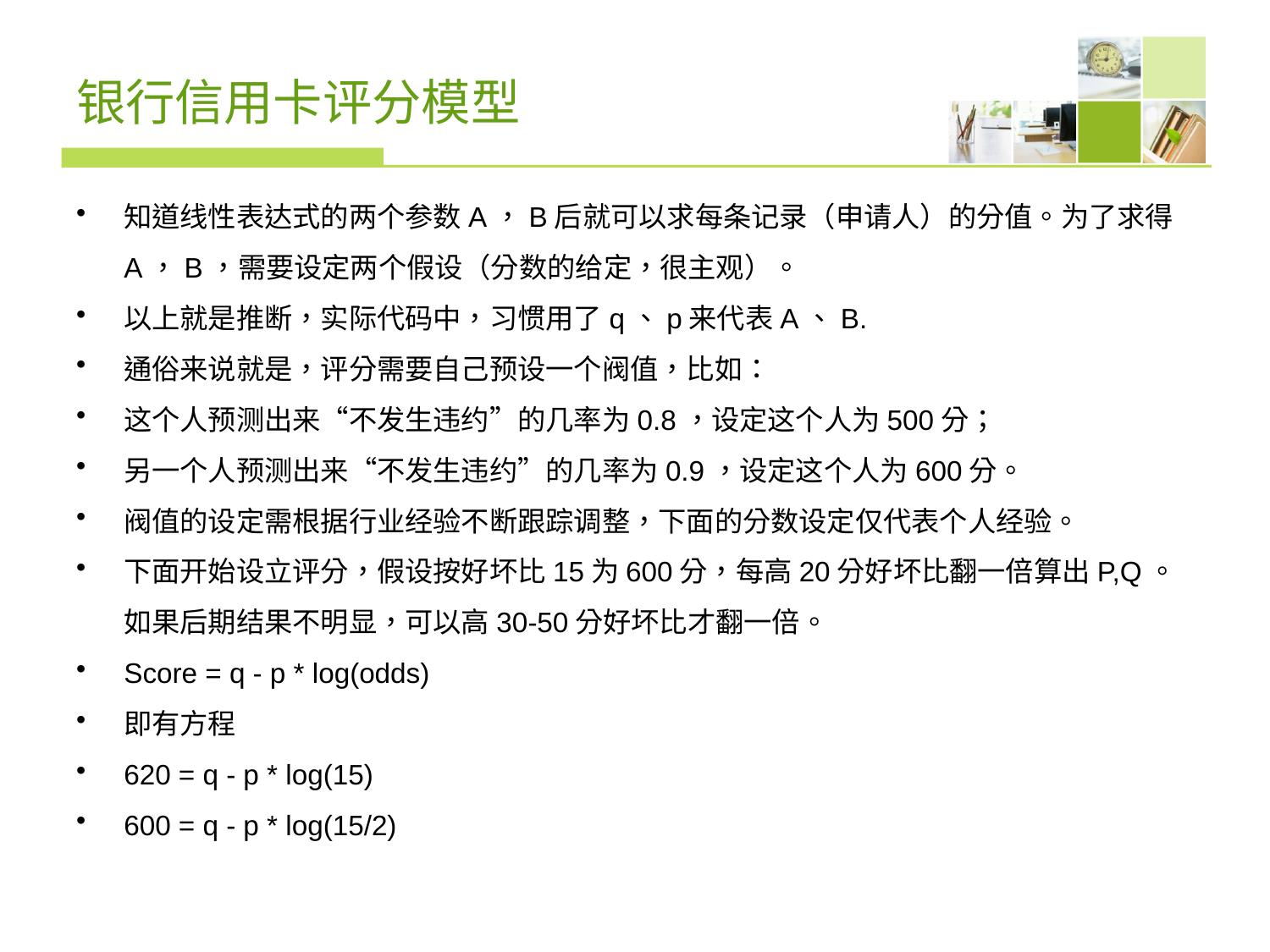

# 银行信用卡评分模型
知道线性表达式的两个参数A，B后就可以求每条记录（申请人）的分值。为了求得A，B，需要设定两个假设（分数的给定，很主观）。
以上就是推断，实际代码中，习惯用了q、p来代表A、B.
通俗来说就是，评分需要自己预设一个阀值，比如：
这个人预测出来“不发生违约”的几率为0.8，设定这个人为500分；
另一个人预测出来“不发生违约”的几率为0.9，设定这个人为600分。
阀值的设定需根据行业经验不断跟踪调整，下面的分数设定仅代表个人经验。
下面开始设立评分，假设按好坏比15为600分，每高20分好坏比翻一倍算出P,Q。如果后期结果不明显，可以高30-50分好坏比才翻一倍。
Score = q - p * log(odds)
即有方程
620 = q - p * log(15)
600 = q - p * log(15/2)